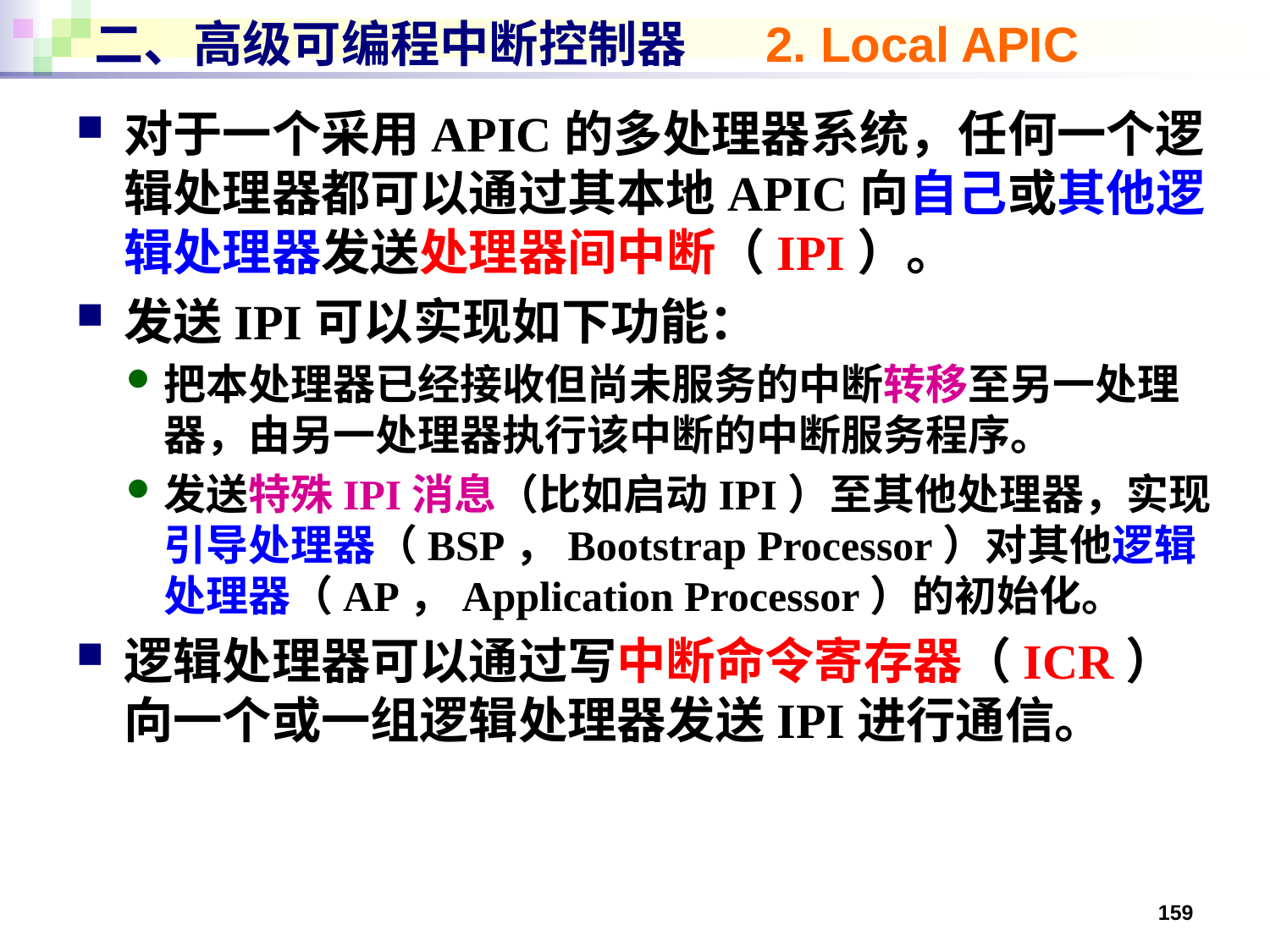

# 二、高级可编程中断控制器      2. Local APIC
对于一个采用APIC的多处理器系统，任何一个逻辑处理器都可以通过其本地APIC向自己或其他逻辑处理器发送处理器间中断（IPI）。
发送IPI可以实现如下功能：
把本处理器已经接收但尚未服务的中断转移至另一处理器，由另一处理器执行该中断的中断服务程序。
发送特殊IPI消息（比如启动IPI）至其他处理器，实现引导处理器（BSP，Bootstrap Processor）对其他逻辑处理器（AP，Application Processor）的初始化。
逻辑处理器可以通过写中断命令寄存器（ICR）向一个或一组逻辑处理器发送IPI进行通信。
159